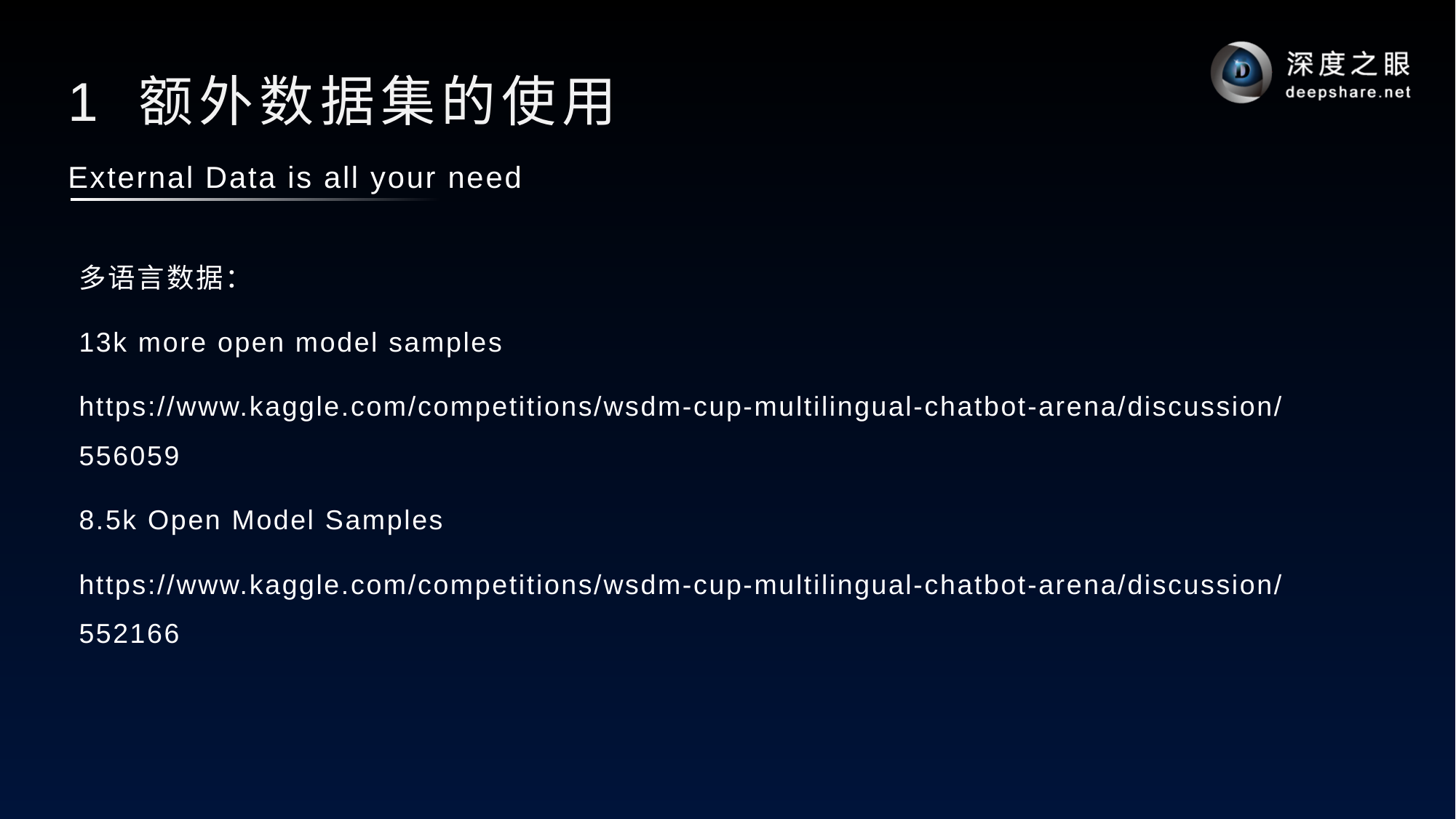

# 1 额外数据集的使用
External Data is all your need
多语言数据：
13k more open model samples
https://www.kaggle.com/competitions/wsdm-cup-multilingual-chatbot-arena/discussion/556059
8.5k Open Model Samples
https://www.kaggle.com/competitions/wsdm-cup-multilingual-chatbot-arena/discussion/552166